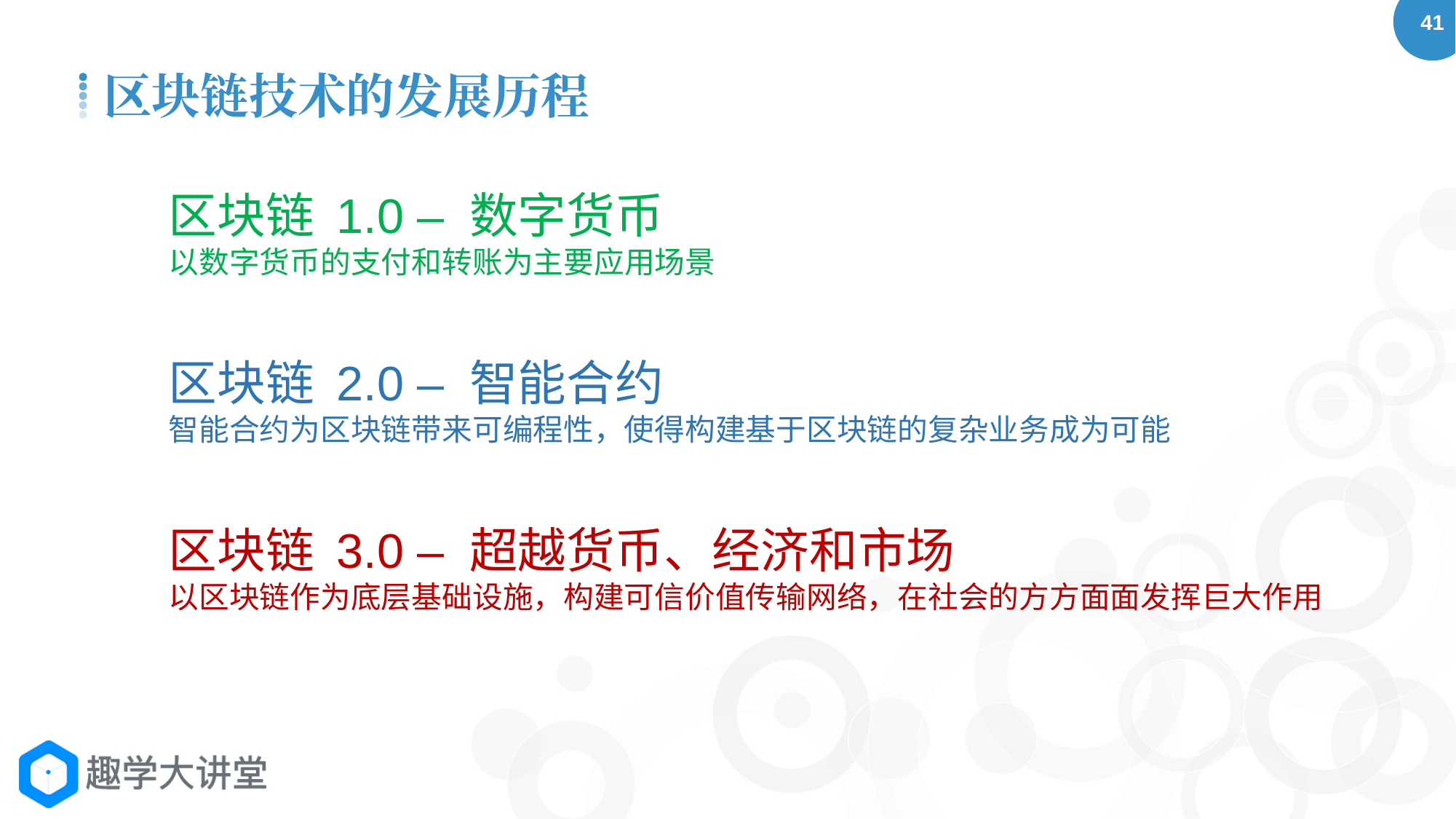

区块链技术的发展历程
区块链 1.0 – 数字货币
以数字货币的支付和转账为主要应用场景

区块链 2.0 – 智能合约
智能合约为区块链带来可编程性，使得构建基于区块链的复杂业务成为可能

区块链 3.0 – 超越货币、经济和市场
以区块链作为底层基础设施，构建可信价值传输网络，在社会的方方面面发挥巨大作用